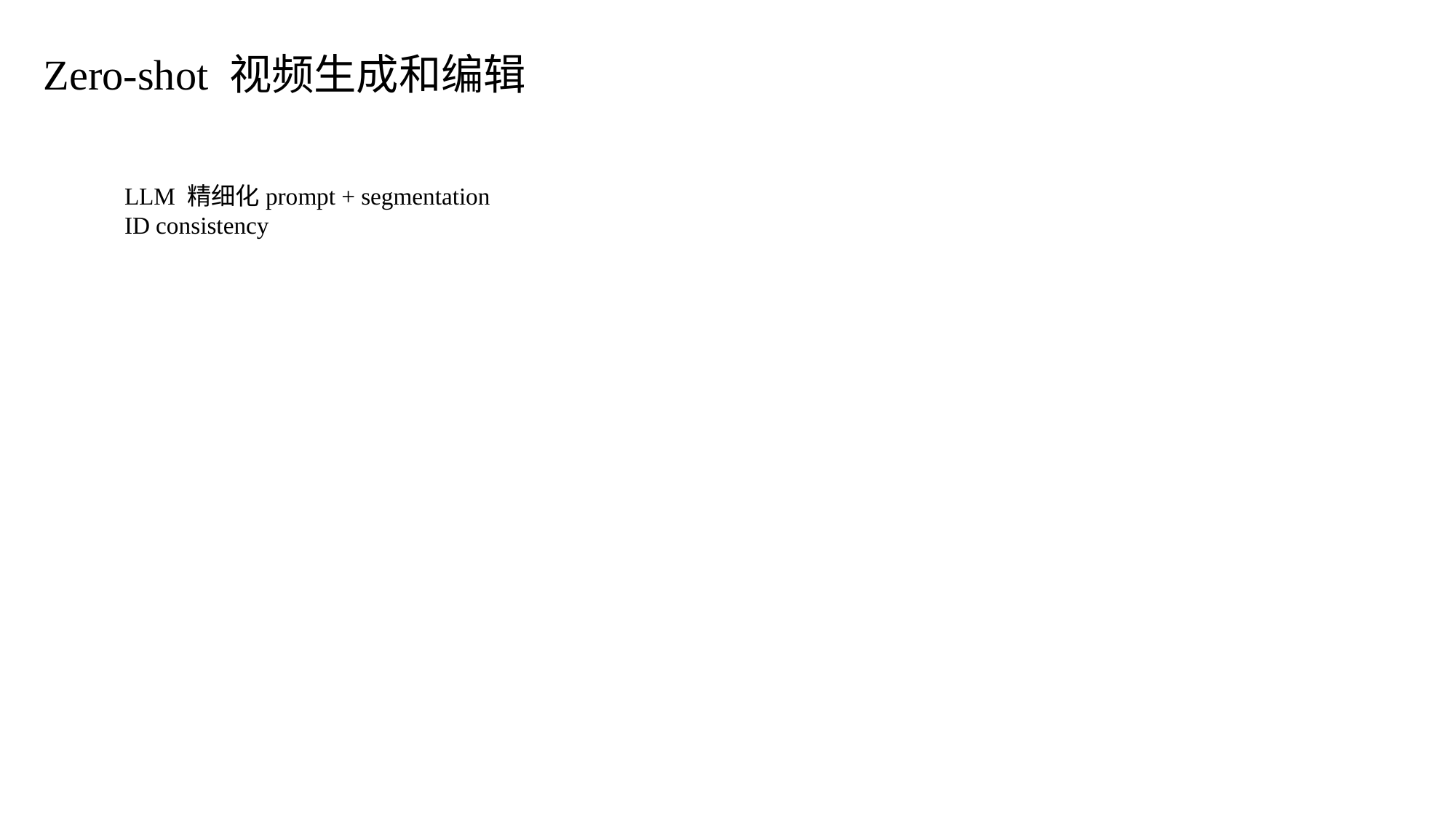

Zero-shot 视频生成和编辑
LLM 精细化prompt + segmentation
ID consistency